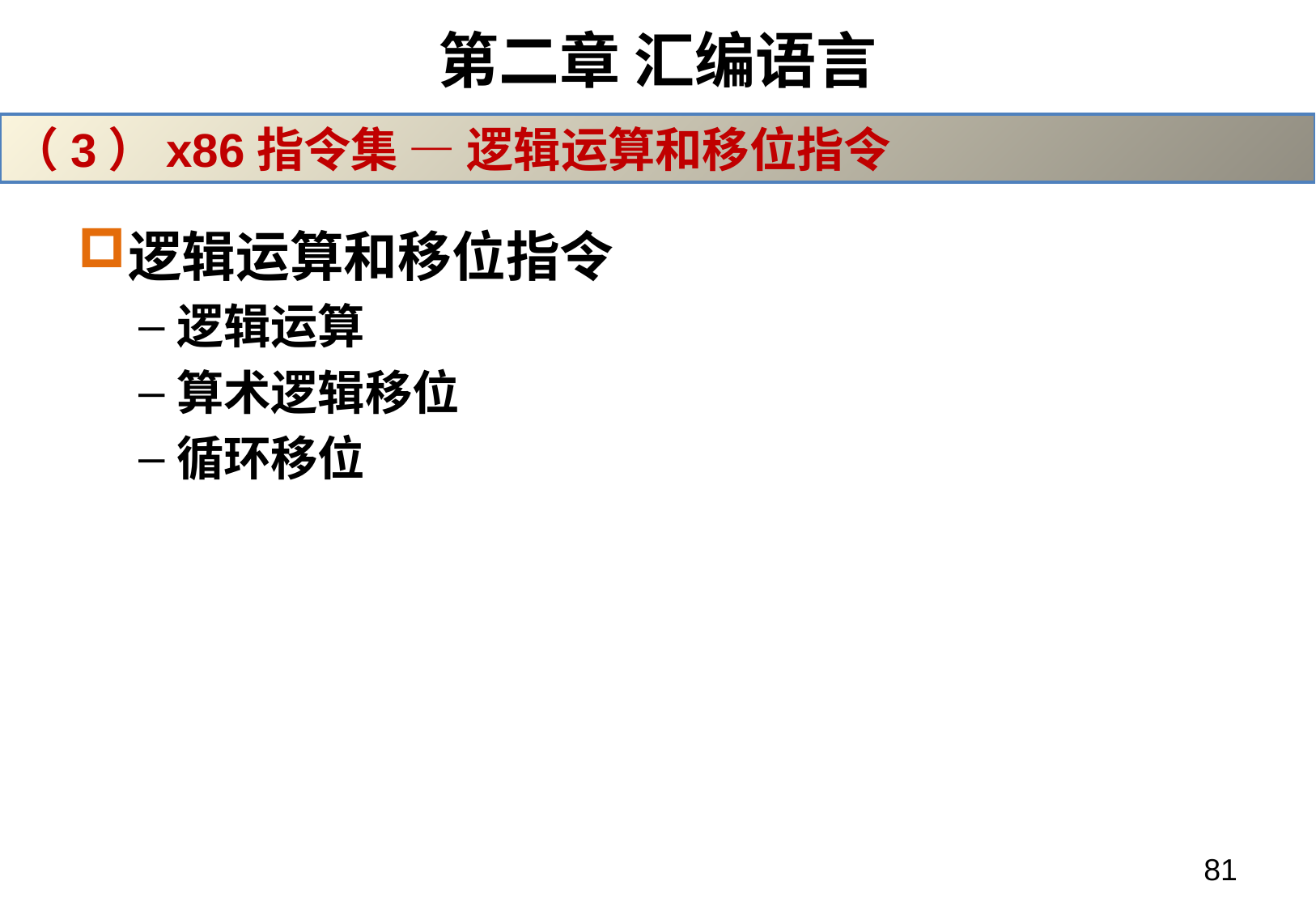

# 第二章 汇编语言
（3）x86指令集 — 逻辑运算和移位指令
逻辑运算和移位指令
逻辑运算
算术逻辑移位
循环移位
81